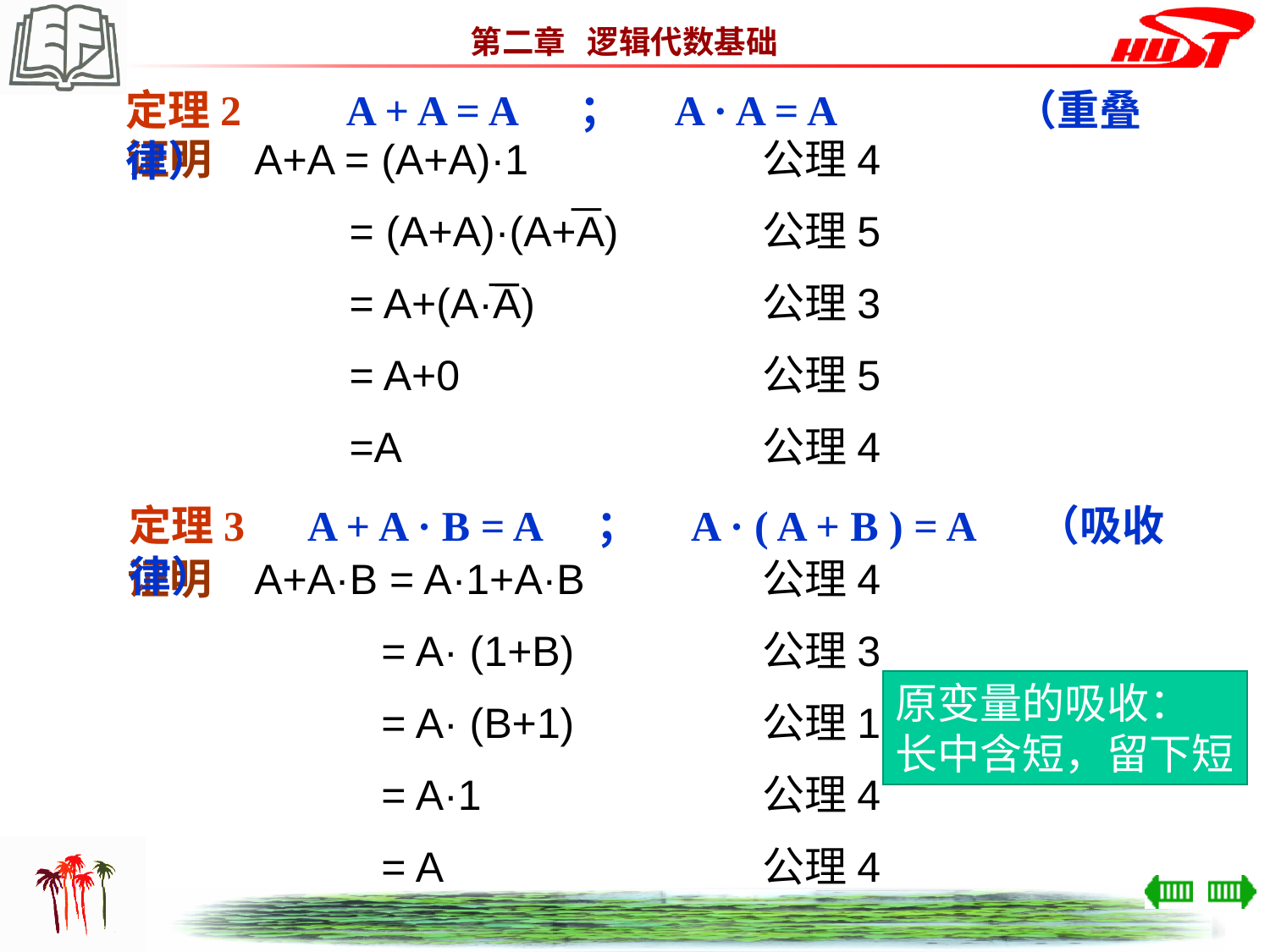

定理2　　A + A = A 　；　A · A = A                （重叠律）
证明	A+A = (A+A)·1		公理4
	        = (A+A)·(A+A)		公理5
	        = A+(A·A)		公理3
	        = A+0			公理5
	        =A			公理4

定理3　A + A · B = A　；　A · ( A + B ) = A     （吸收律）
证明	A+A·B = A·1+A·B 		公理4
	        	= A· (1+B)		公理3
	        	= A· (B+1) 		公理1
	        	= A·1			公理4
	        	= A			公理4
原变量的吸收：
长中含短，留下短